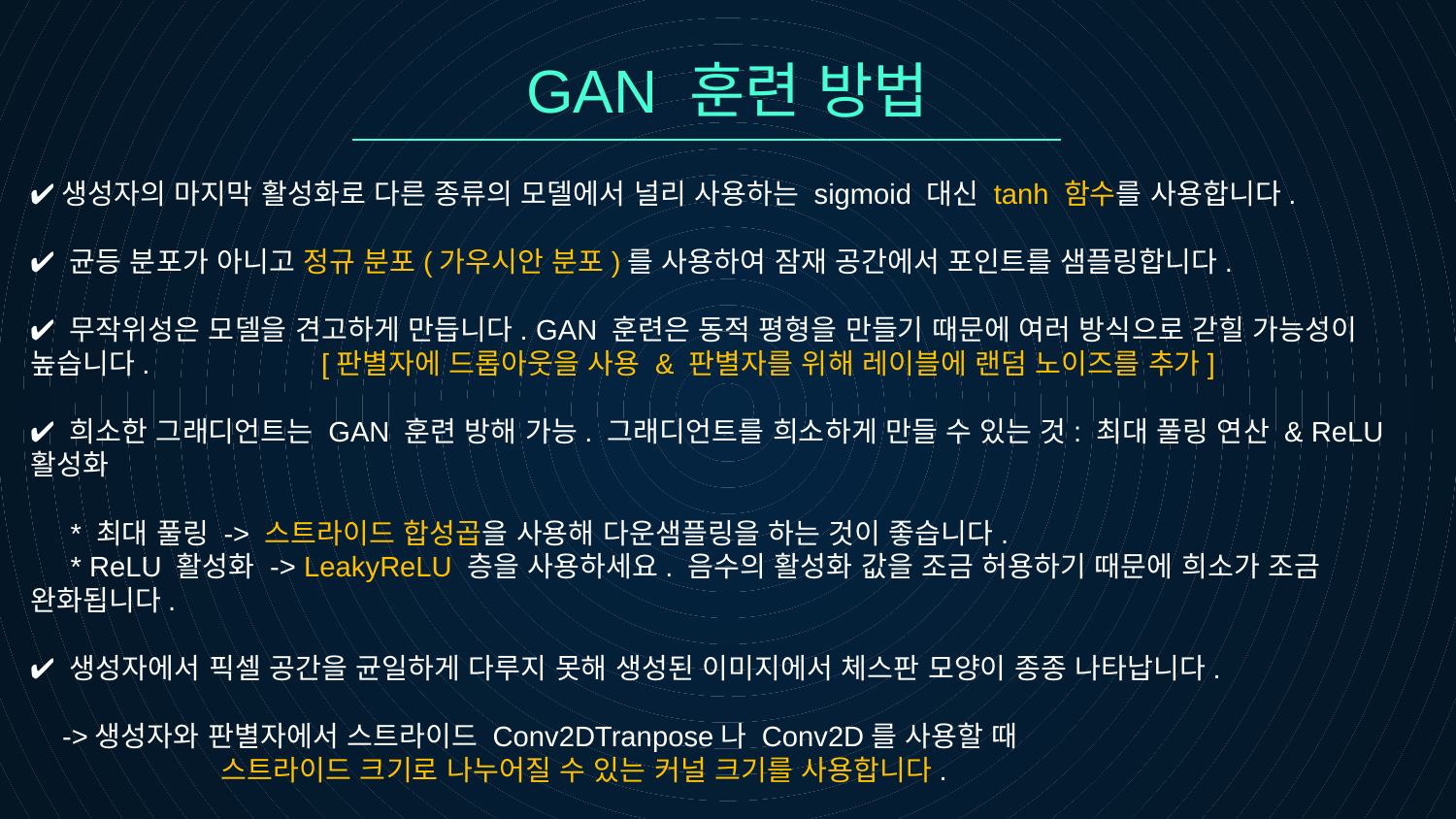

GAN 훈련 방법
✔생성자의 마지막 활성화로 다른 종류의 모델에서 널리 사용하는 sigmoid 대신 tanh 함수를 사용합니다.

✔ 균등 분포가 아니고 정규 분포(가우시안 분포)를 사용하여 잠재 공간에서 포인트를 샘플링합니다.

✔ 무작위성은 모델을 견고하게 만듭니다. GAN 훈련은 동적 평형을 만들기 때문에 여러 방식으로 갇힐 가능성이 높습니다.        	[판별자에 드롭아웃을 사용 & 판별자를 위해 레이블에 랜덤 노이즈를 추가]

✔ 희소한 그래디언트는 GAN 훈련 방해 가능. 그래디언트를 희소하게 만들 수 있는 것: 최대 풀링 연산 & ReLU 활성화

     * 최대 풀링 -> 스트라이드 합성곱을 사용해 다운샘플링을 하는 것이 좋습니다.
     * ReLU 활성화 -> LeakyReLU 층을 사용하세요. 음수의 활성화 값을 조금 허용하기 때문에 희소가 조금 완화됩니다.

✔ 생성자에서 픽셀 공간을 균일하게 다루지 못해 생성된 이미지에서 체스판 모양이 종종 나타납니다.

    ->생성자와 판별자에서 스트라이드 Conv2DTranpose나 Conv2D를 사용할 때
                       스트라이드 크기로 나누어질 수 있는 커널 크기를 사용합니다.